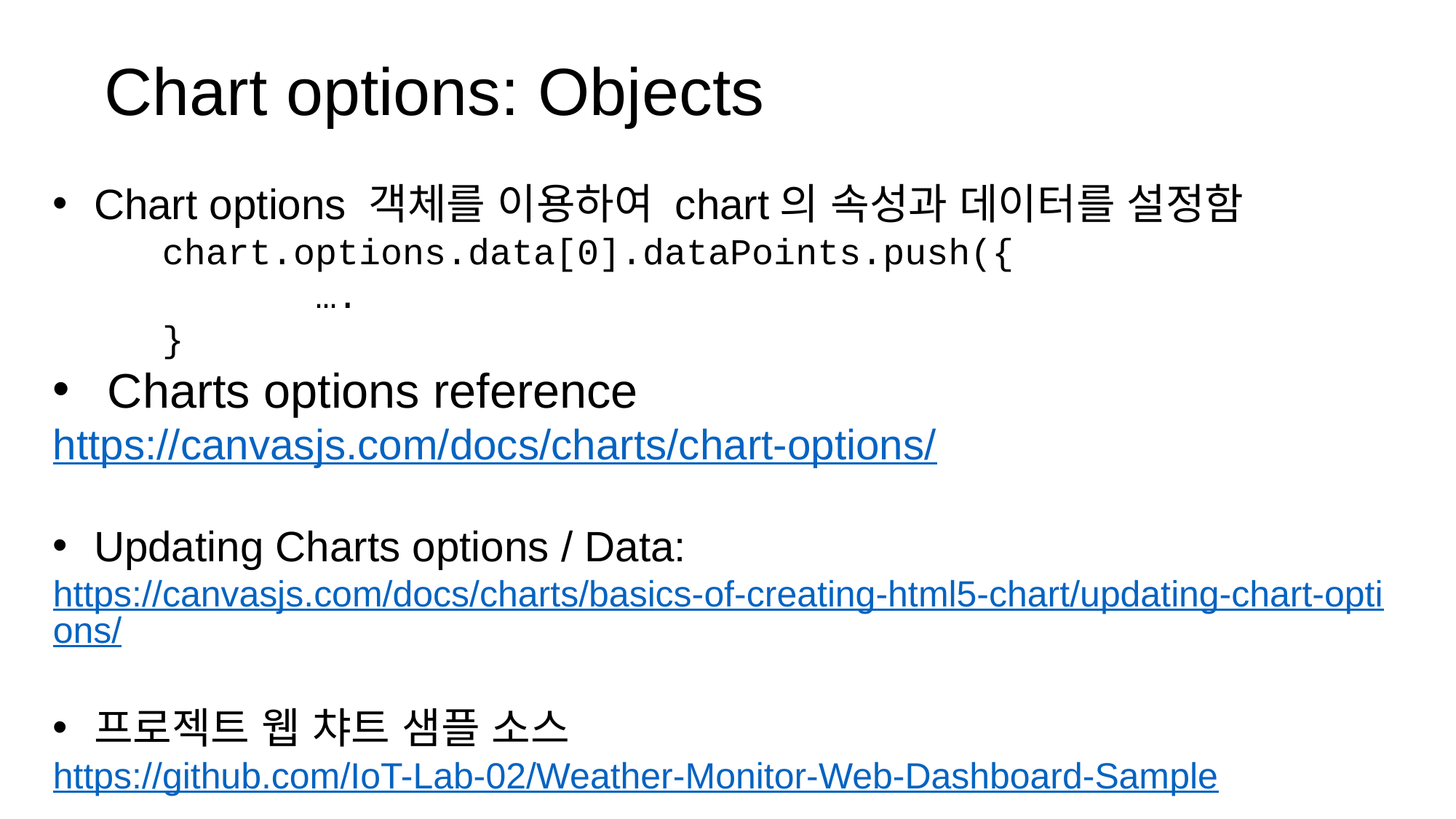

# Chart options: Objects
Chart options 객체를 이용하여 chart의 속성과 데이터를 설정함
	chart.options.data[0].dataPoints.push({
            ….
     }
Charts options reference
https://canvasjs.com/docs/charts/chart-options/

Updating Charts options / Data:
https://canvasjs.com/docs/charts/basics-of-creating-html5-chart/updating-chart-options/

프로젝트 웹 챠트 샘플 소스
https://github.com/IoT-Lab-02/Weather-Monitor-Web-Dashboard-Sample